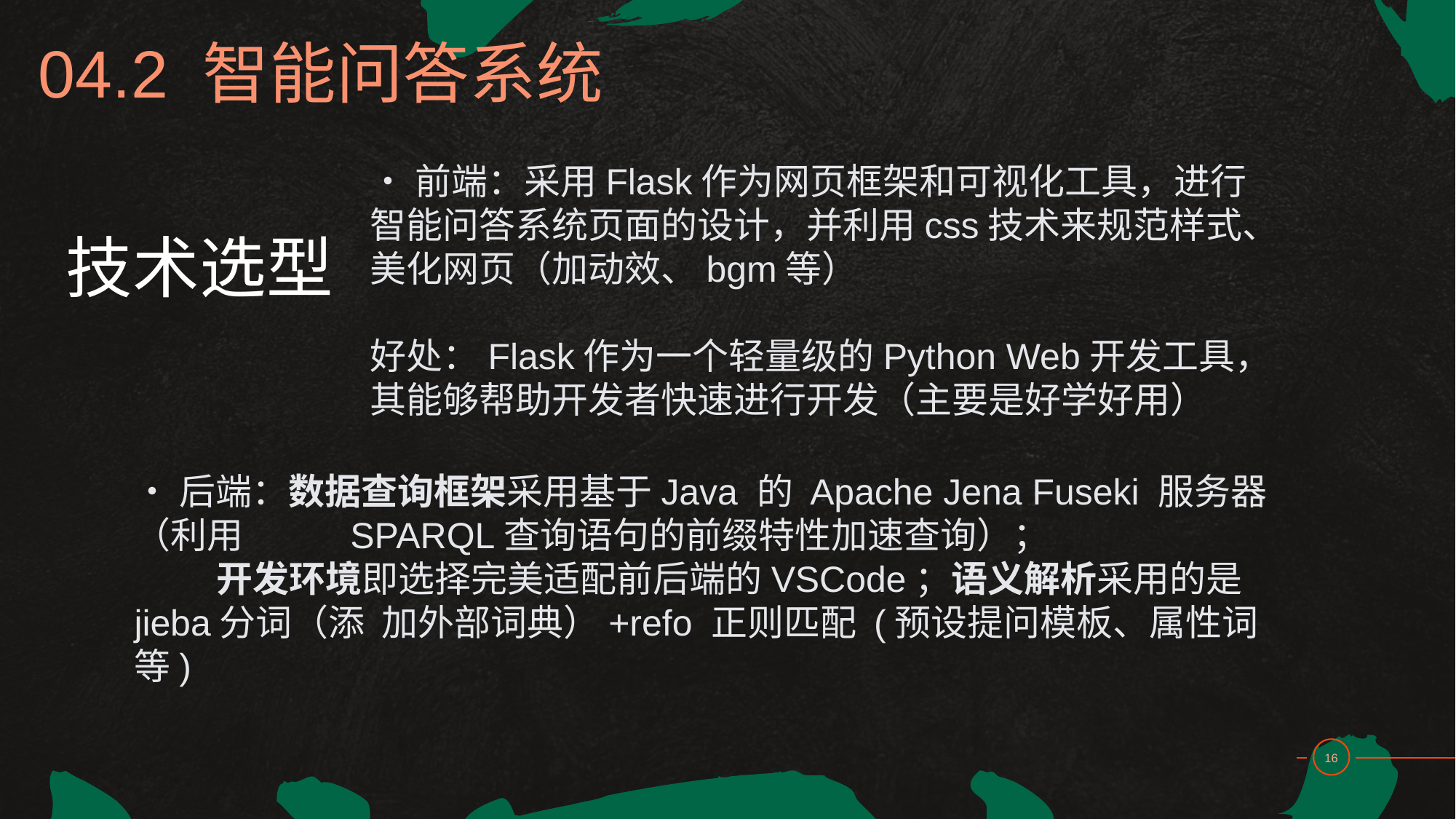

04.2 智能问答系统

•前端：采用Flask作为网页框架和可视化工具，进行智能问答系统页面的设计，并利用css技术来规范样式、美化网页（加动效、bgm等）

好处：Flask作为一个轻量级的Python Web开发工具，其能够帮助开发者快速进行开发（主要是好学好用）
技术选型

•后端：数据查询框架采用基于Java 的 Apache Jena Fuseki 服务器（利用            SPARQL查询语句的前缀特性加速查询）；
         开发环境即选择完美适配前后端的VSCode；语义解析采用的是 jieba分词（添  加外部词典）+refo 正则匹配 (预设提问模板、属性词等)

16